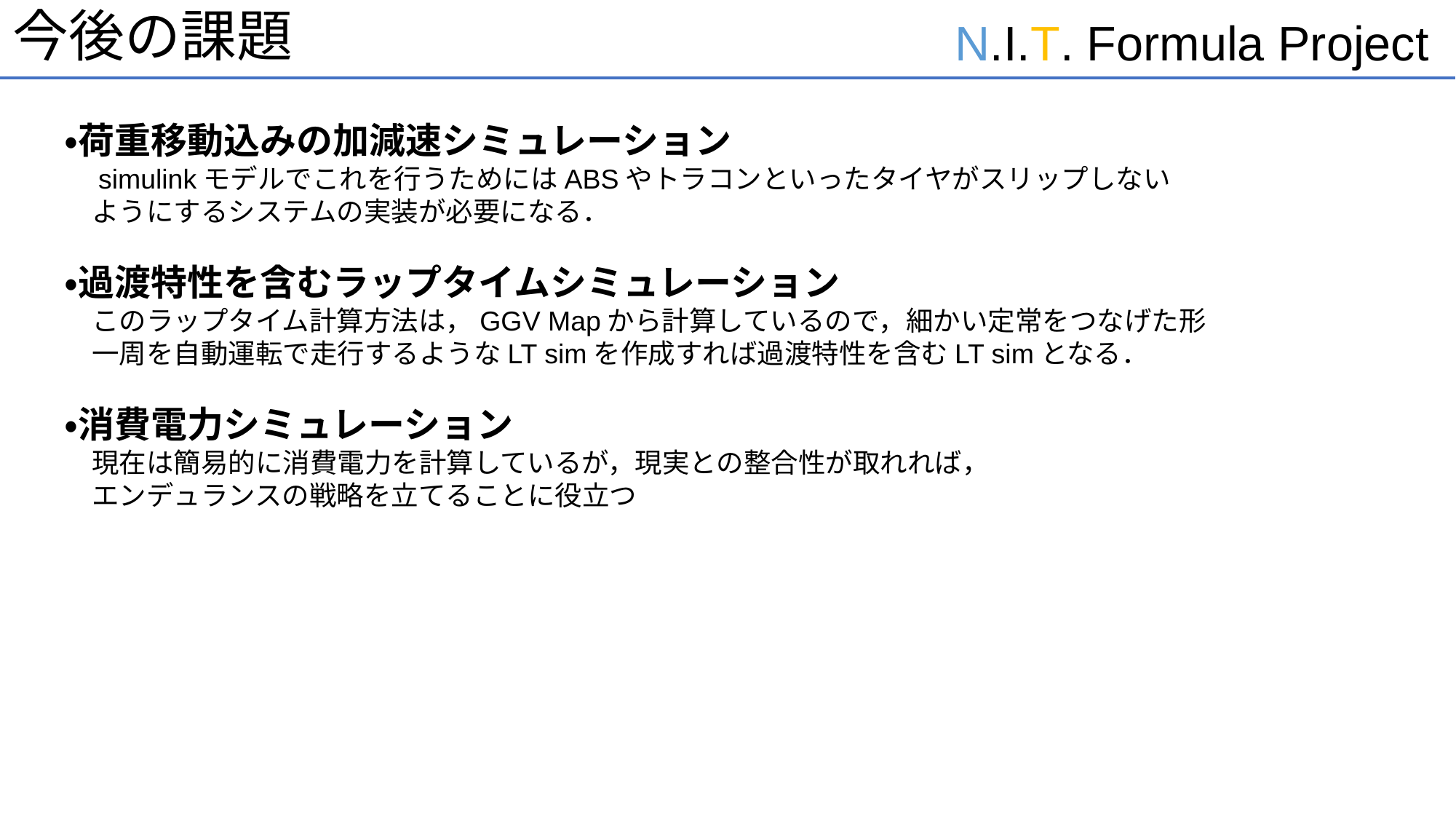

# 今後の課題
・荷重移動込みの加減速シミュレーション
　simulinkモデルでこれを行うためにはABSやトラコンといったタイヤがスリップしない
　ようにするシステムの実装が必要になる．

・過渡特性を含むラップタイムシミュレーション
　このラップタイム計算方法は，GGV Mapから計算しているので，細かい定常をつなげた形
　一周を自動運転で走行するようなLT simを作成すれば過渡特性を含むLT simとなる．

・消費電力シミュレーション
　現在は簡易的に消費電力を計算しているが，現実との整合性が取れれば，
　エンデュランスの戦略を立てることに役立つ